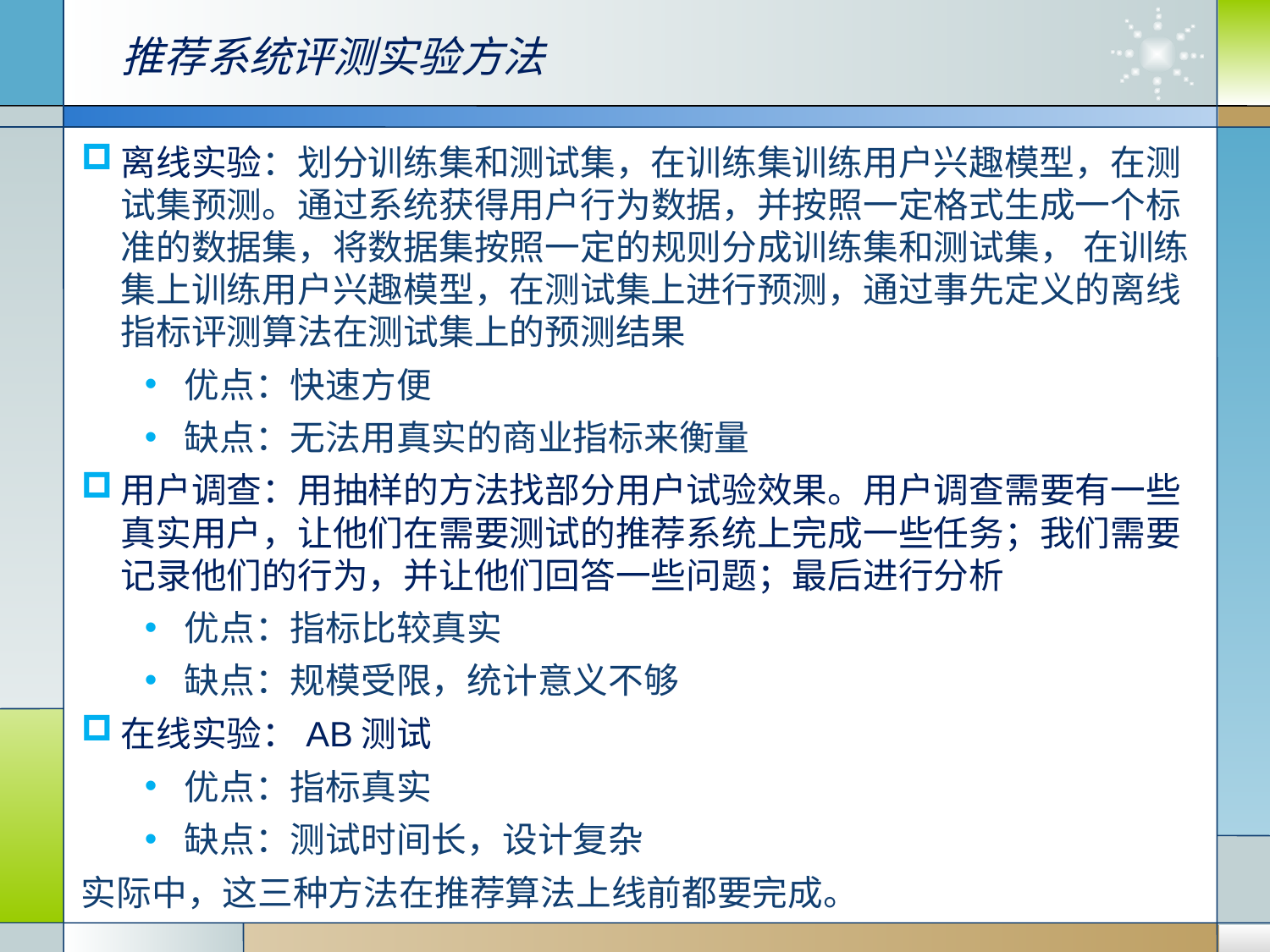

推荐系统评测实验方法
离线实验：划分训练集和测试集，在训练集训练用户兴趣模型，在测试集预测。通过系统获得用户行为数据，并按照一定格式生成一个标准的数据集，将数据集按照一定的规则分成训练集和测试集， 在训练集上训练用户兴趣模型，在测试集上进行预测，通过事先定义的离线指标评测算法在测试集上的预测结果
优点：快速方便
缺点：无法用真实的商业指标来衡量
用户调查：用抽样的方法找部分用户试验效果。用户调查需要有一些真实用户，让他们在需要测试的推荐系统上完成一些任务；我们需要记录他们的行为，并让他们回答一些问题；最后进行分析
优点：指标比较真实
缺点：规模受限，统计意义不够
在线实验：AB测试
优点：指标真实
缺点：测试时间长，设计复杂
实际中，这三种方法在推荐算法上线前都要完成。